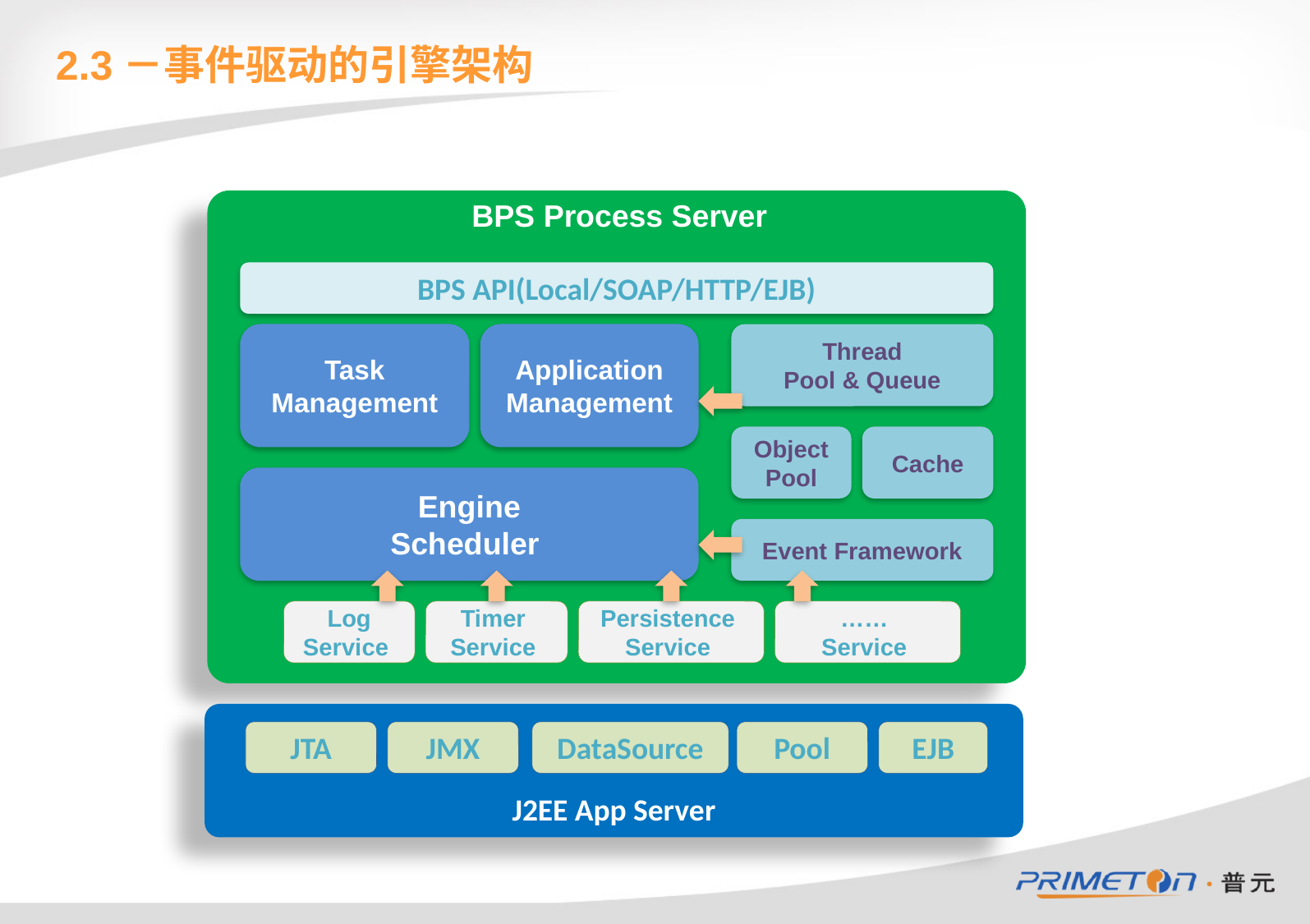

2.3－事件驱动的引擎架构
BPS Process Server

BPS API(Local/SOAP/HTTP/EJB)
Task
Management
Application
Management
Thread
Pool & Queue

Object
Pool
Cache
Engine
Scheduler
Event Framework

Log
Service
Timer
Service
Persistence
Service
……
Service
J2EE App Server
JTA
JMX
DataSource
Pool
EJB